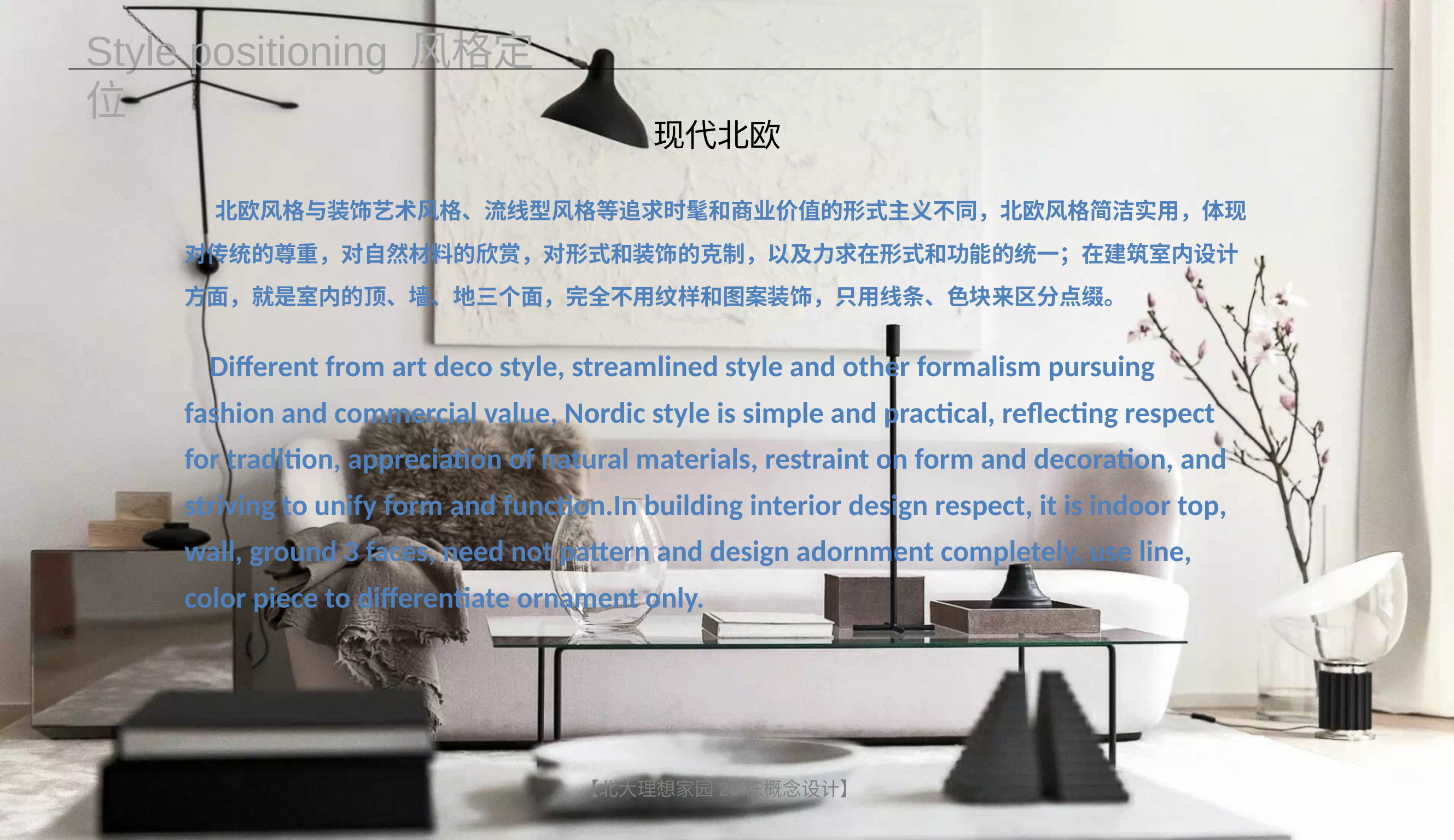

Style positioning 风格定位

现代北欧

     北欧风格与装饰艺术风格、流线型风格等追求时髦和商业价值的形式主义不同，北欧风格简洁实用，体现对传统的尊重，对自然材料的欣赏，对形式和装饰的克制，以及力求在形式和功能的统一；在建筑室内设计方面，就是室内的顶、墙、地三个面，完全不用纹样和图案装饰，只用线条、色块来区分点缀。

    Different from art deco style, streamlined style and other formalism pursuing fashion and commercial value, Nordic style is simple and practical, reflecting respect for tradition, appreciation of natural materials, restraint on form and decoration, and striving to unify form and function.In building interior design respect, it is indoor top, wall, ground 3 faces, need not pattern and design adornment completely, use line, color piece to differentiate ornament only.
【北大理想家园26栋概念设计】